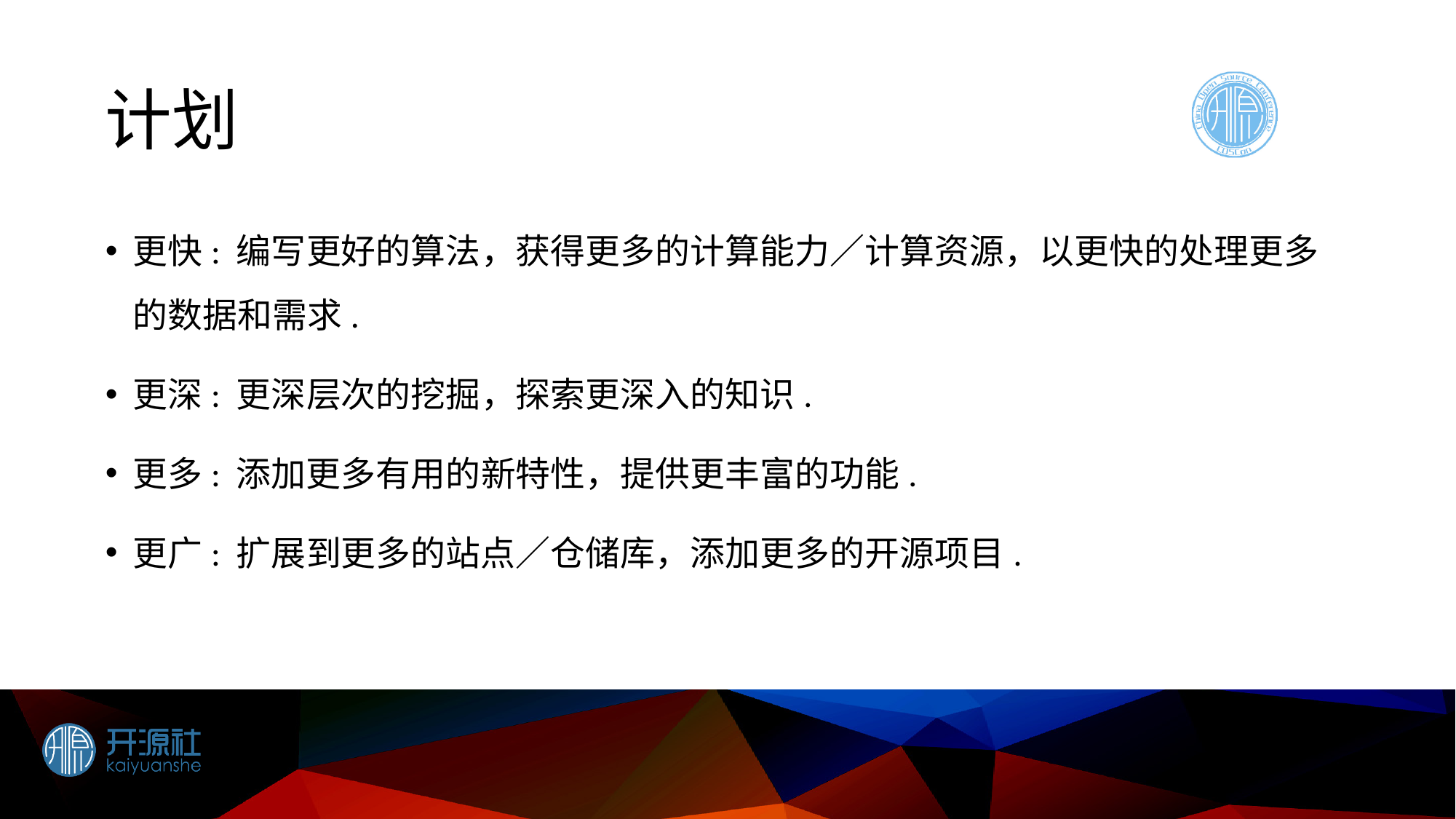

# 计划
更快: 编写更好的算法，获得更多的计算能力／计算资源，以更快的处理更多的数据和需求.
更深: 更深层次的挖掘，探索更深入的知识.
更多: 添加更多有用的新特性，提供更丰富的功能.
更广: 扩展到更多的站点／仓储库，添加更多的开源项目.